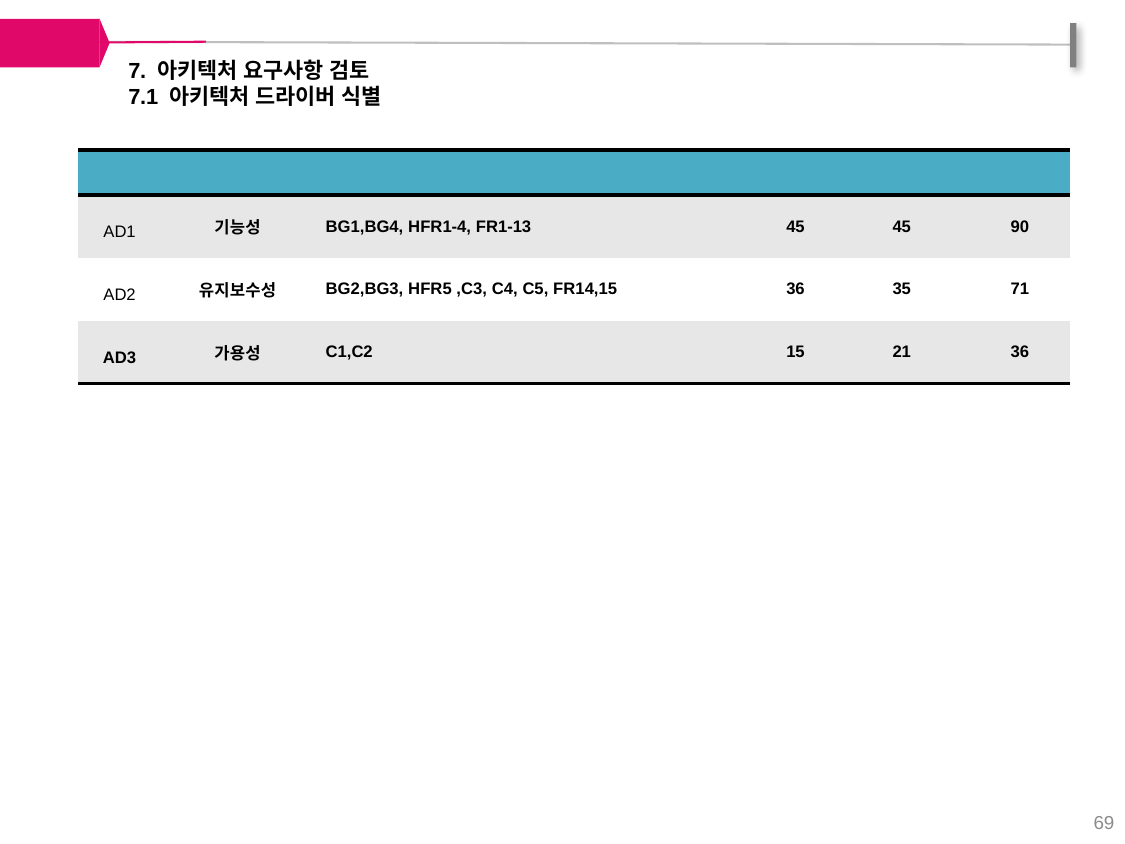

7. 아키텍처 요구사항 검토
7.1 아키텍처 드라이버 식별
| 기호 | 내용 | 관련 항목 | 중요도 | 구현성 | 합계 |
| --- | --- | --- | --- | --- | --- |
| AD1 | 기능성 | BG1,BG4, HFR1-4, FR1-13 | 45 | 45 | 90 |
| AD2 | 유지보수성 | BG2,BG3, HFR5 ,C3, C4, C5, FR14,15 | 36 | 35 | 71 |
| AD3 | 가용성 | C1,C2 | 15 | 21 | 36 |
69